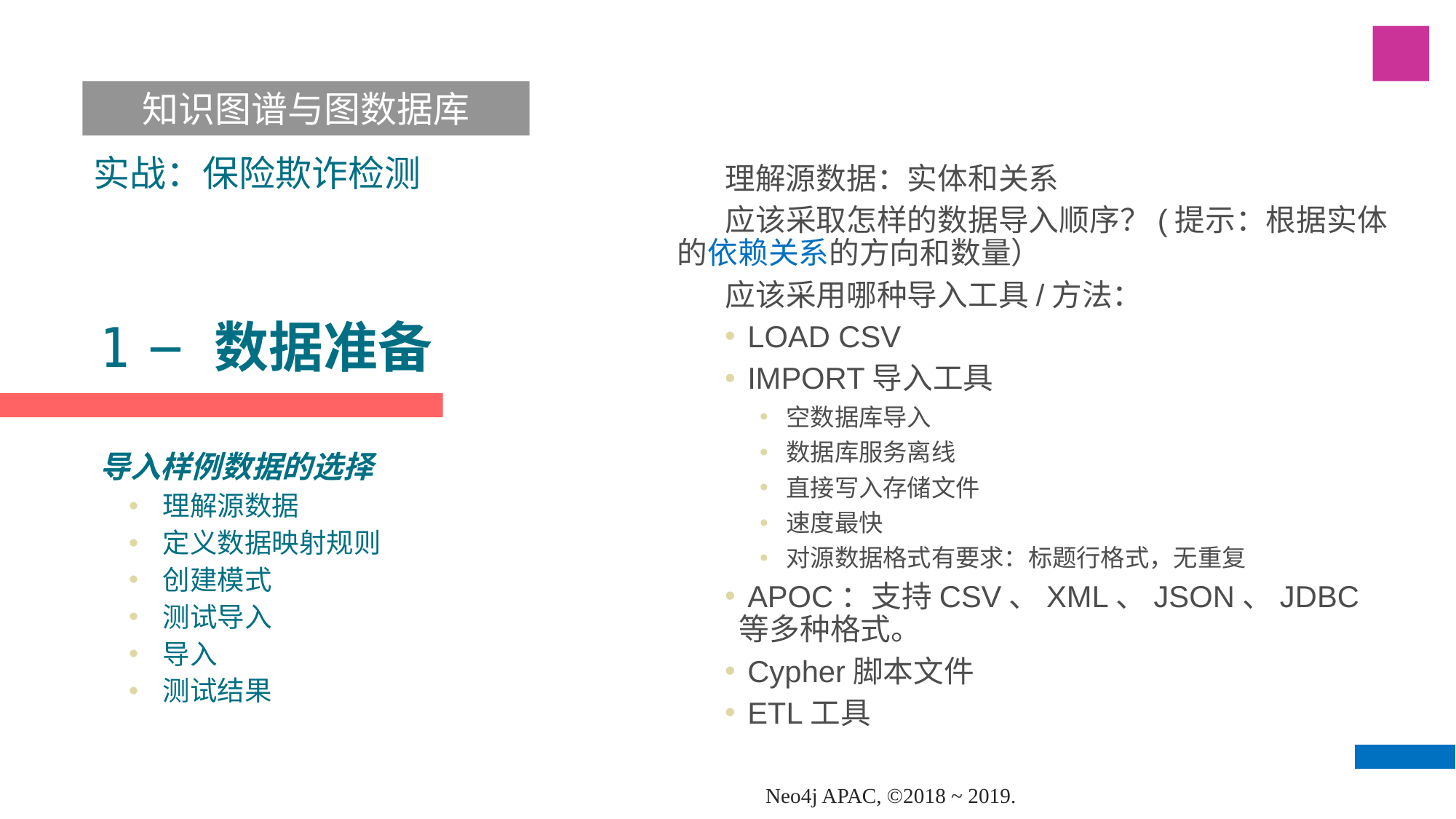

知识图谱与图数据库
实战：保险欺诈检测
      理解源数据：实体和关系
      应该采取怎样的数据导入顺序？(提示：根据实体的依赖关系的方向和数量）
      应该采用哪种导入工具/方法：
 LOAD CSV
 IMPORT导入工具
空数据库导入
数据库服务离线
直接写入存储文件
速度最快
对源数据格式有要求：标题行格式，无重复
 APOC：支持CSV、XML、JSON、JDBC等多种格式。
 Cypher脚本文件
 ETL工具
# 1 – 数据准备
导入样例数据的选择
理解源数据
定义数据映射规则
创建模式
测试导入
导入
测试结果